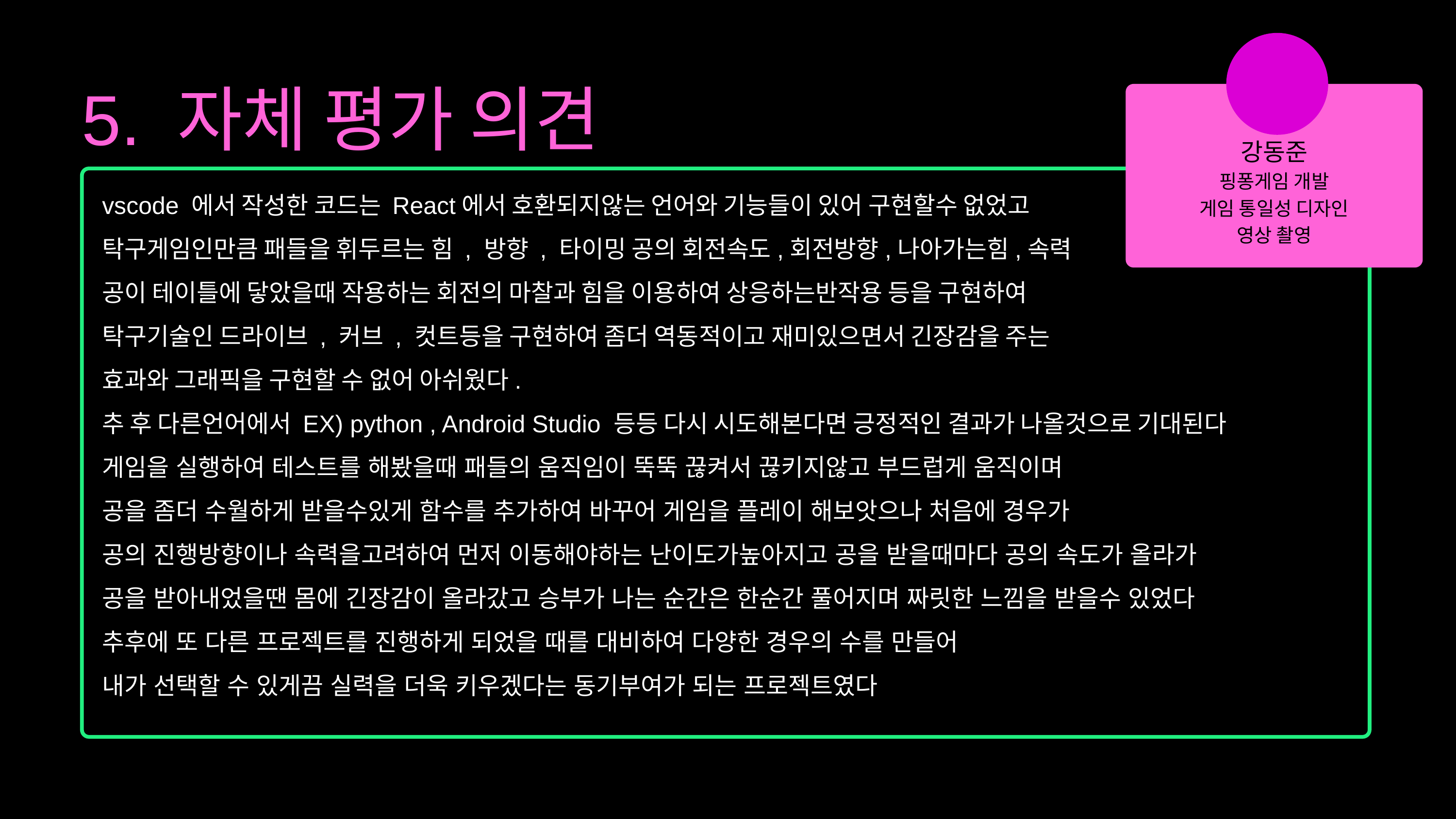

강동준
핑퐁게임 개발
게임 통일성 디자인
영상 촬영
5. 자체 평가 의견

vscode 에서 작성한 코드는 React에서 호환되지않는 언어와 기능들이 있어 구현할수 없었고
탁구게임인만큼 패들을 휘두르는 힘 , 방향 , 타이밍 공의 회전속도,회전방향,나아가는힘,속력
공이 테이틀에 닿았을때 작용하는 회전의 마찰과 힘을 이용하여 상응하는반작용 등을 구현하여
탁구기술인 드라이브 , 커브 , 컷트등을 구현하여 좀더 역동적이고 재미있으면서 긴장감을 주는
효과와 그래픽을 구현할 수 없어 아쉬웠다.
추 후 다른언어에서 EX) python , Android Studio 등등 다시 시도해본다면 긍정적인 결과가 나올것으로 기대된다
게임을 실행하여 테스트를 해봤을때 패들의 움직임이 뚝뚝 끊켜서 끊키지않고 부드럽게 움직이며
공을 좀더 수월하게 받을수있게 함수를 추가하여 바꾸어 게임을 플레이 해보앗으나 처음에 경우가
공의 진행방향이나 속력을고려하여 먼저 이동해야하는 난이도가높아지고 공을 받을때마다 공의 속도가 올라가
공을 받아내었을땐 몸에 긴장감이 올라갔고 승부가 나는 순간은 한순간 풀어지며 짜릿한 느낌을 받을수 있었다
추후에 또 다른 프로젝트를 진행하게 되었을 때를 대비하여 다양한 경우의 수를 만들어
내가 선택할 수 있게끔 실력을 더욱 키우겠다는 동기부여가 되는 프로젝트였다